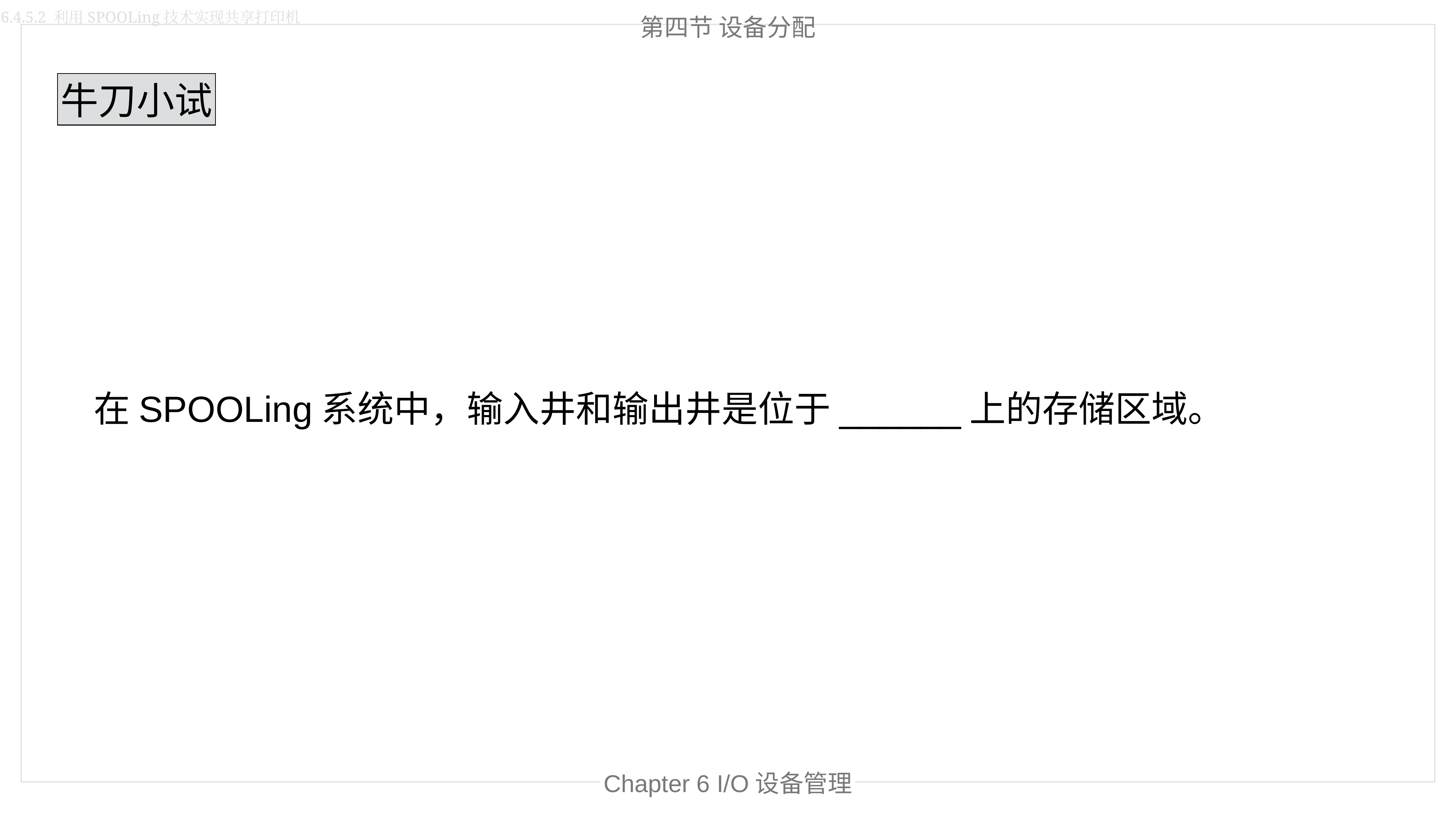

6.4.5.2 利用SPOOLing技术实现共享打印机
第四节 设备分配

牛刀小试
在SPOOLing系统中，输入井和输出井是位于______上的存储区域。
Chapter 6 I/O设备管理